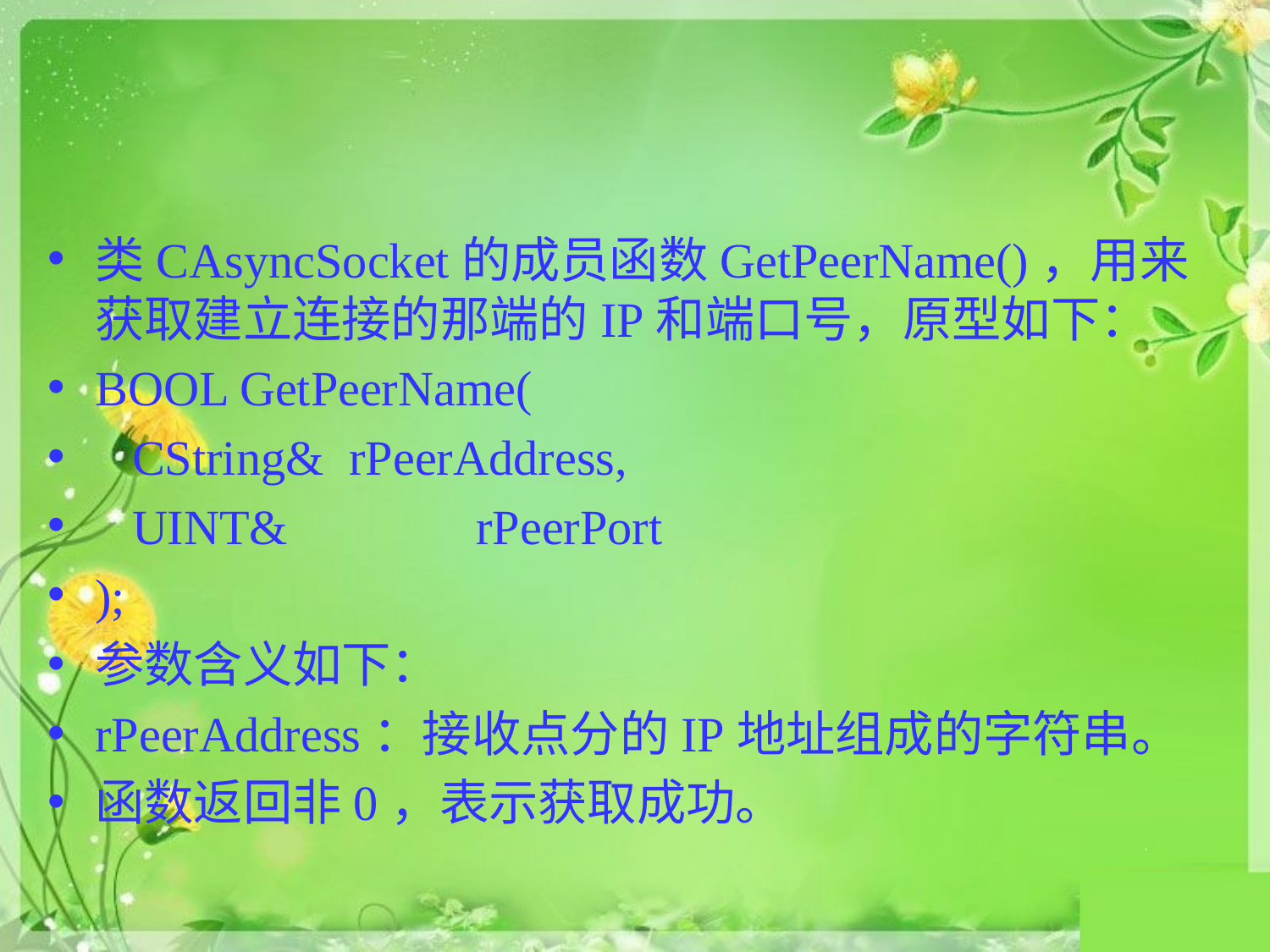

#
类CAsyncSocket的成员函数GetPeerName()，用来获取建立连接的那端的IP和端口号，原型如下：
BOOL GetPeerName(
   CString& 	rPeerAddress,
   UINT& 		rPeerPort
);
参数含义如下：
rPeerAddress：接收点分的IP地址组成的字符串。
函数返回非0，表示获取成功。